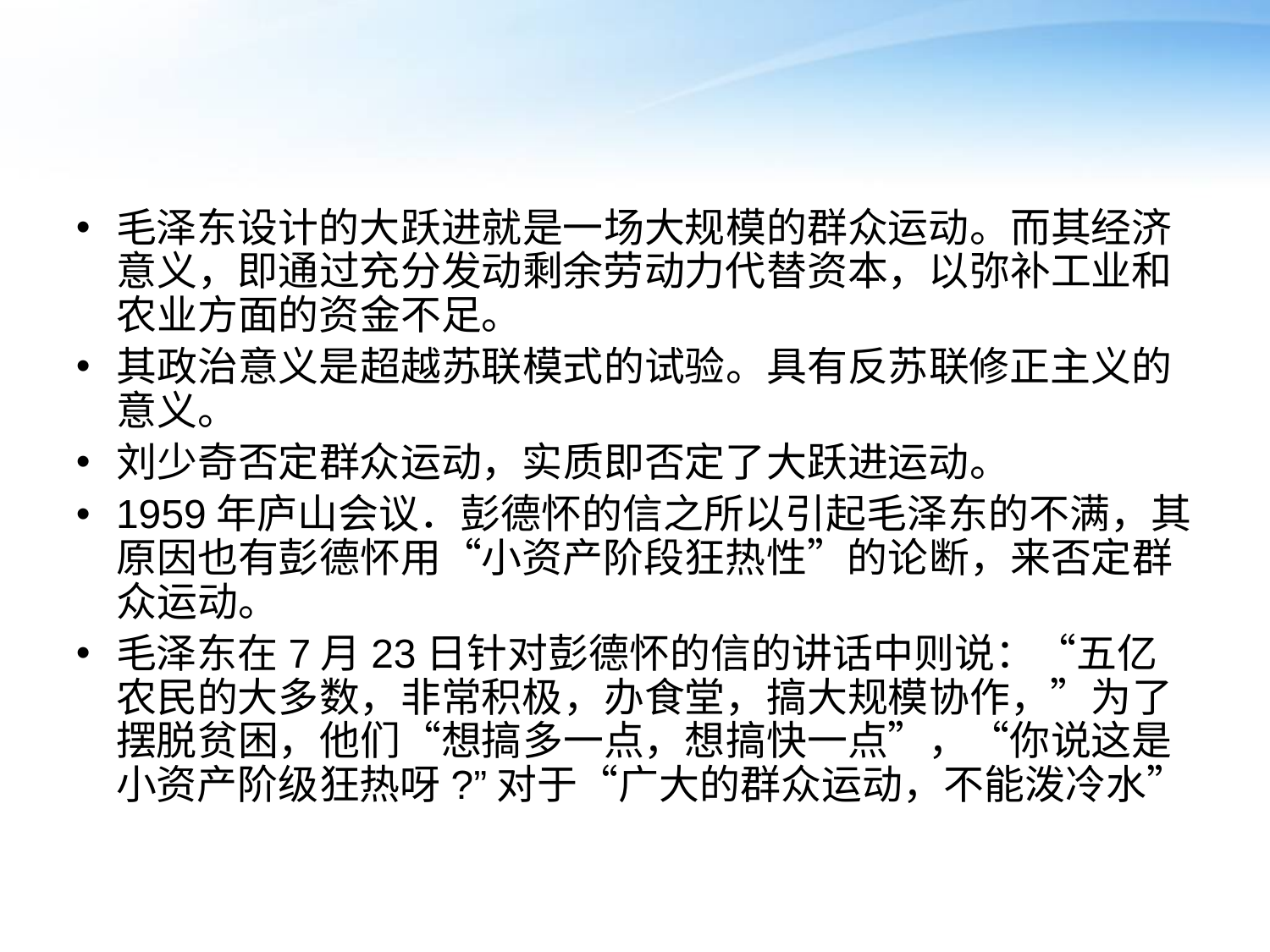

#
毛泽东设计的大跃进就是一场大规模的群众运动。而其经济意义，即通过充分发动剩余劳动力代替资本，以弥补工业和农业方面的资金不足。
其政治意义是超越苏联模式的试验。具有反苏联修正主义的意义。
刘少奇否定群众运动，实质即否定了大跃进运动。
1959年庐山会议．彭德怀的信之所以引起毛泽东的不满，其原因也有彭德怀用“小资产阶段狂热性”的论断，来否定群众运动。
毛泽东在7月23日针对彭德怀的信的讲话中则说：“五亿农民的大多数，非常积极，办食堂，搞大规模协作，”为了摆脱贫困，他们“想搞多一点，想搞快一点”，“你说这是小资产阶级狂热呀?”对于“广大的群众运动，不能泼冷水”